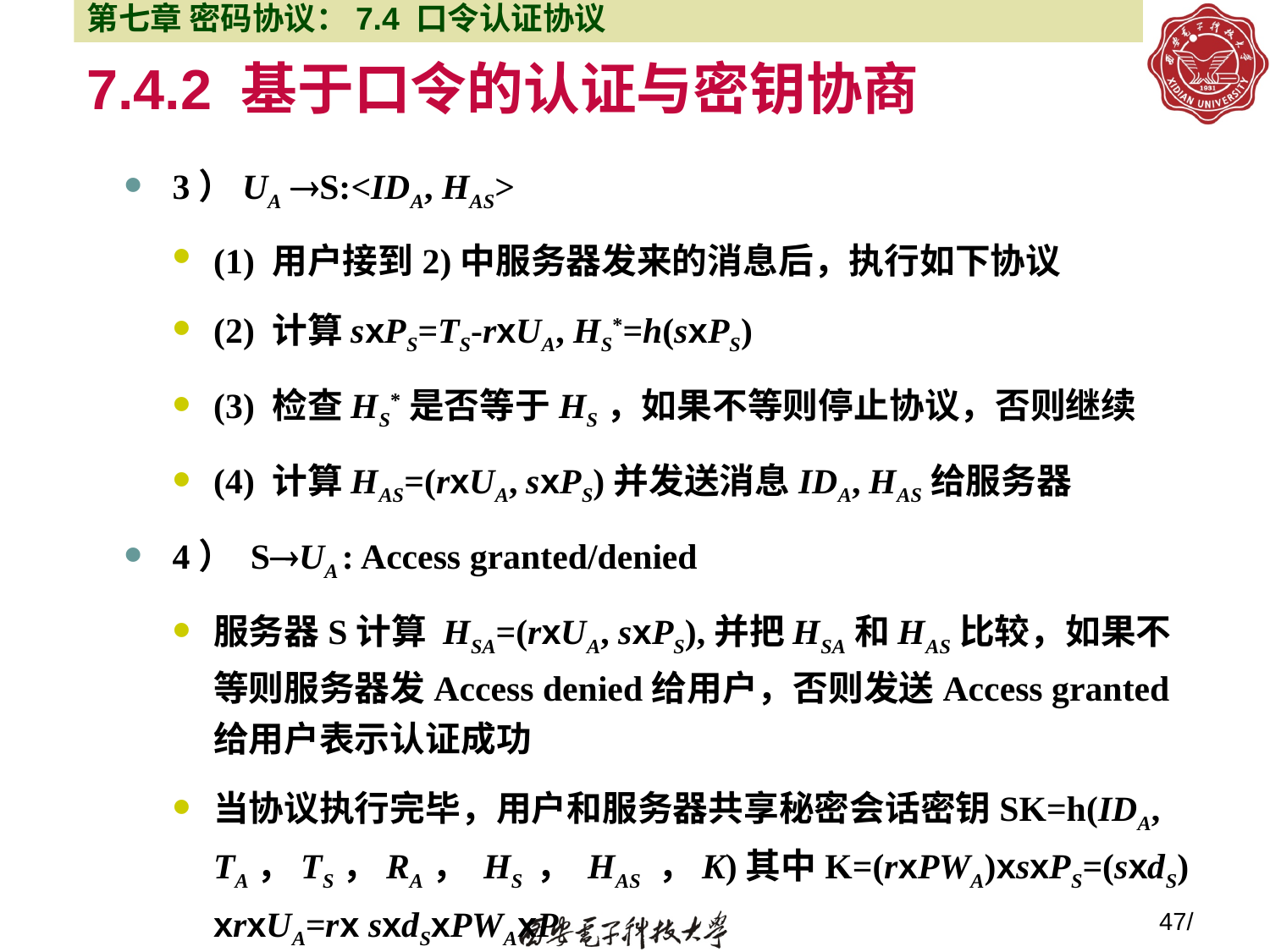

第七章 密码协议：7.4 口令认证协议
7.4.2 基于口令的认证与密钥协商
3）UA →S:<IDA, HAS>
(1) 用户接到2)中服务器发来的消息后，执行如下协议
(2) 计算sxPS=TS-rxUA, HS*=h(sxPS)
(3) 检查HS*是否等于HS，如果不等则停止协议，否则继续
(4) 计算HAS=(rxUA, sxPS)并发送消息IDA, HAS给服务器
4） S→UA : Access granted/denied
服务器S计算 HSA=(rxUA, sxPS),并把HSA和HAS比较，如果不等则服务器发Access denied给用户，否则发送Access granted给用户表示认证成功
当协议执行完毕，用户和服务器共享秘密会话密钥SK=h(IDA, TA，TS，RA， HS ， HAS ，K)其中K=(rxPWA)xsxPS=(sxdS) xrxUA=rx sxdSxPWAxP
47/